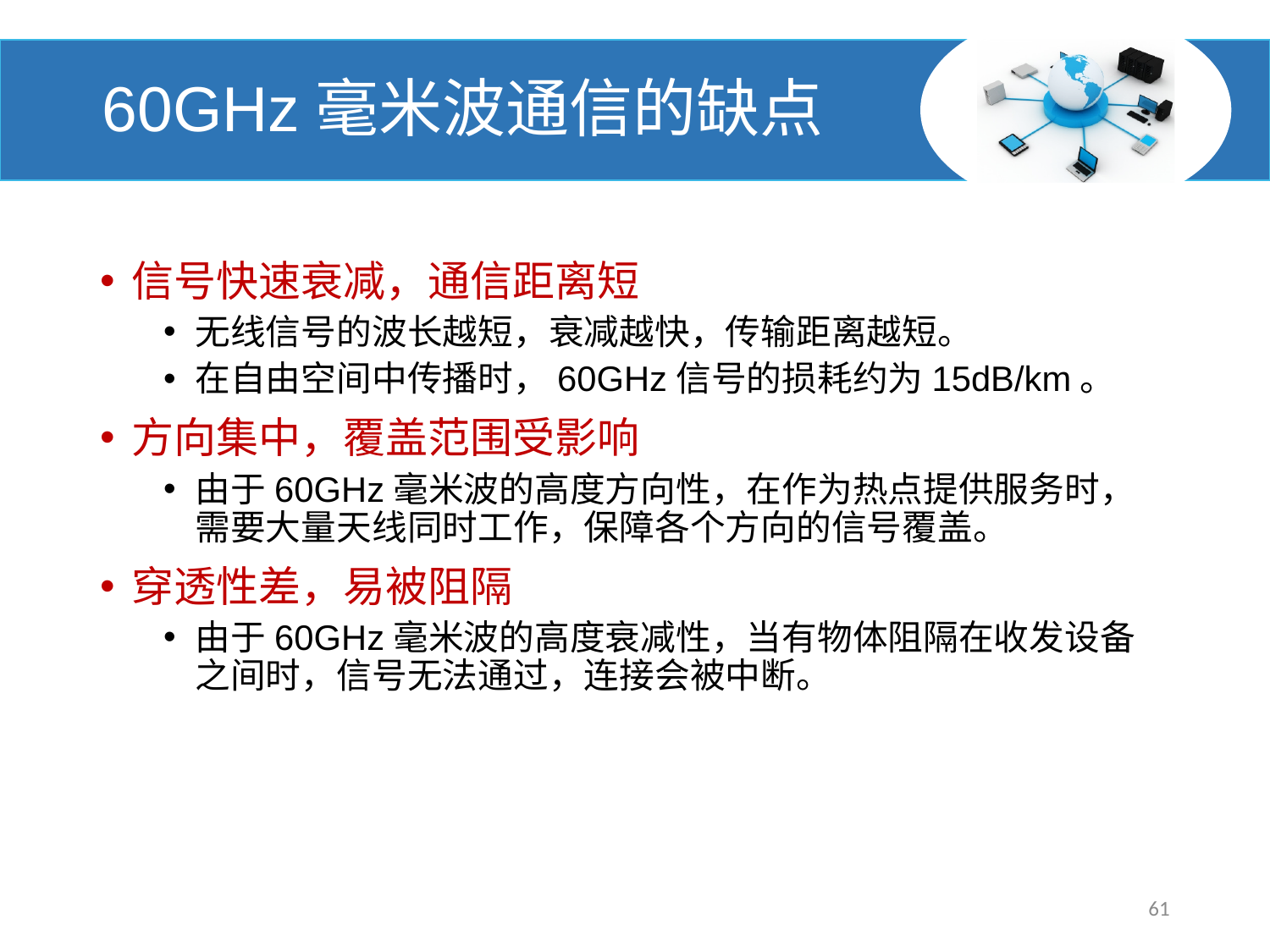

# 60GHz毫米波通信的缺点
信号快速衰减，通信距离短
无线信号的波长越短，衰减越快，传输距离越短。
在自由空间中传播时，60GHz信号的损耗约为15dB/km。
方向集中，覆盖范围受影响
由于60GHz毫米波的高度方向性，在作为热点提供服务时，需要大量天线同时工作，保障各个方向的信号覆盖。
穿透性差，易被阻隔
由于60GHz毫米波的高度衰减性，当有物体阻隔在收发设备之间时，信号无法通过，连接会被中断。
61